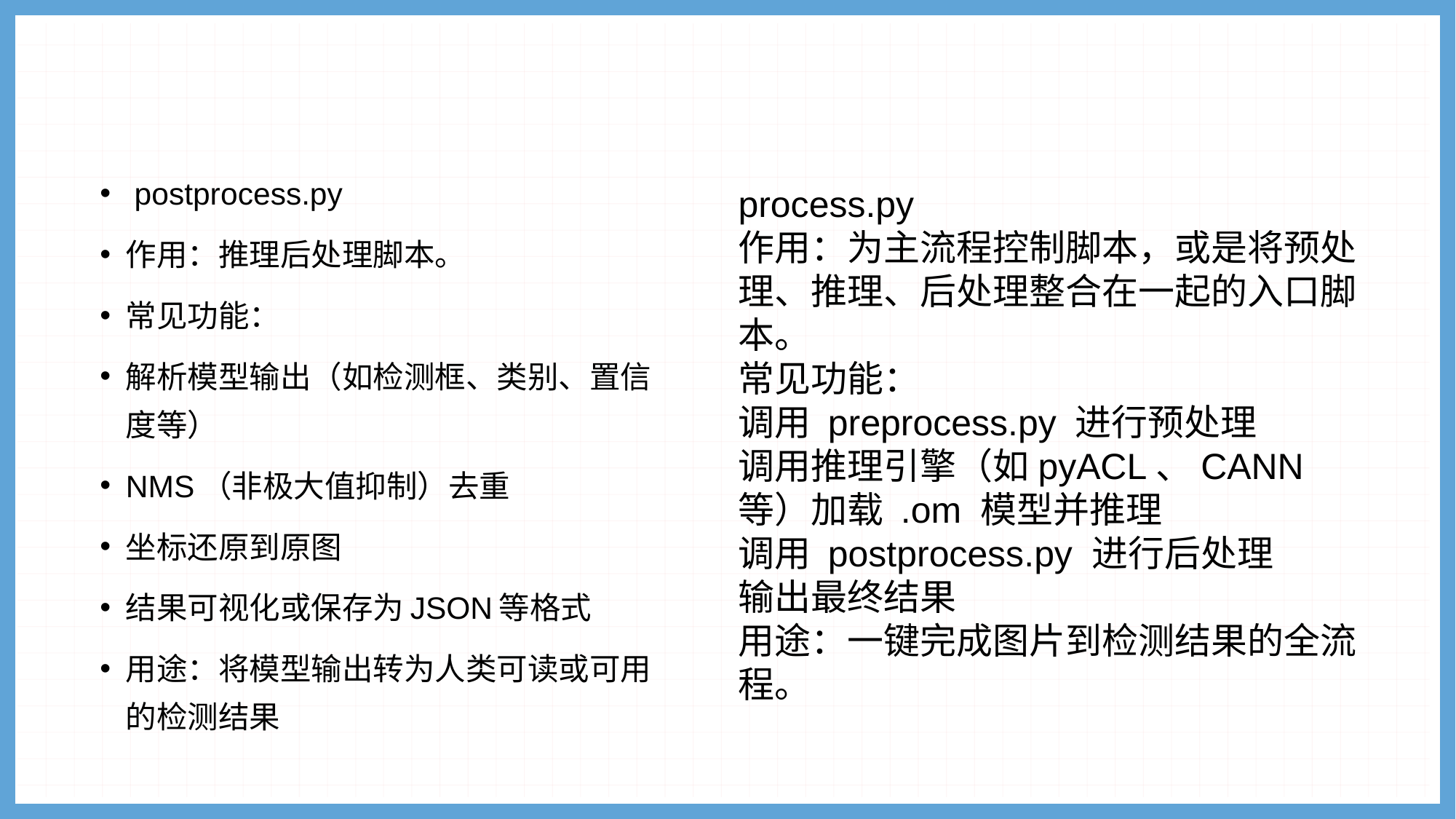

#
 postprocess.py
作用：推理后处理脚本。
常见功能：
解析模型输出（如检测框、类别、置信度等）
NMS（非极大值抑制）去重
坐标还原到原图
结果可视化或保存为JSON等格式
用途：将模型输出转为人类可读或可用的检测结果
process.py
作用：为主流程控制脚本，或是将预处理、推理、后处理整合在一起的入口脚本。
常见功能：
调用 preprocess.py 进行预处理
调用推理引擎（如pyACL、CANN等）加载 .om 模型并推理
调用 postprocess.py 进行后处理
输出最终结果
用途：一键完成图片到检测结果的全流程。